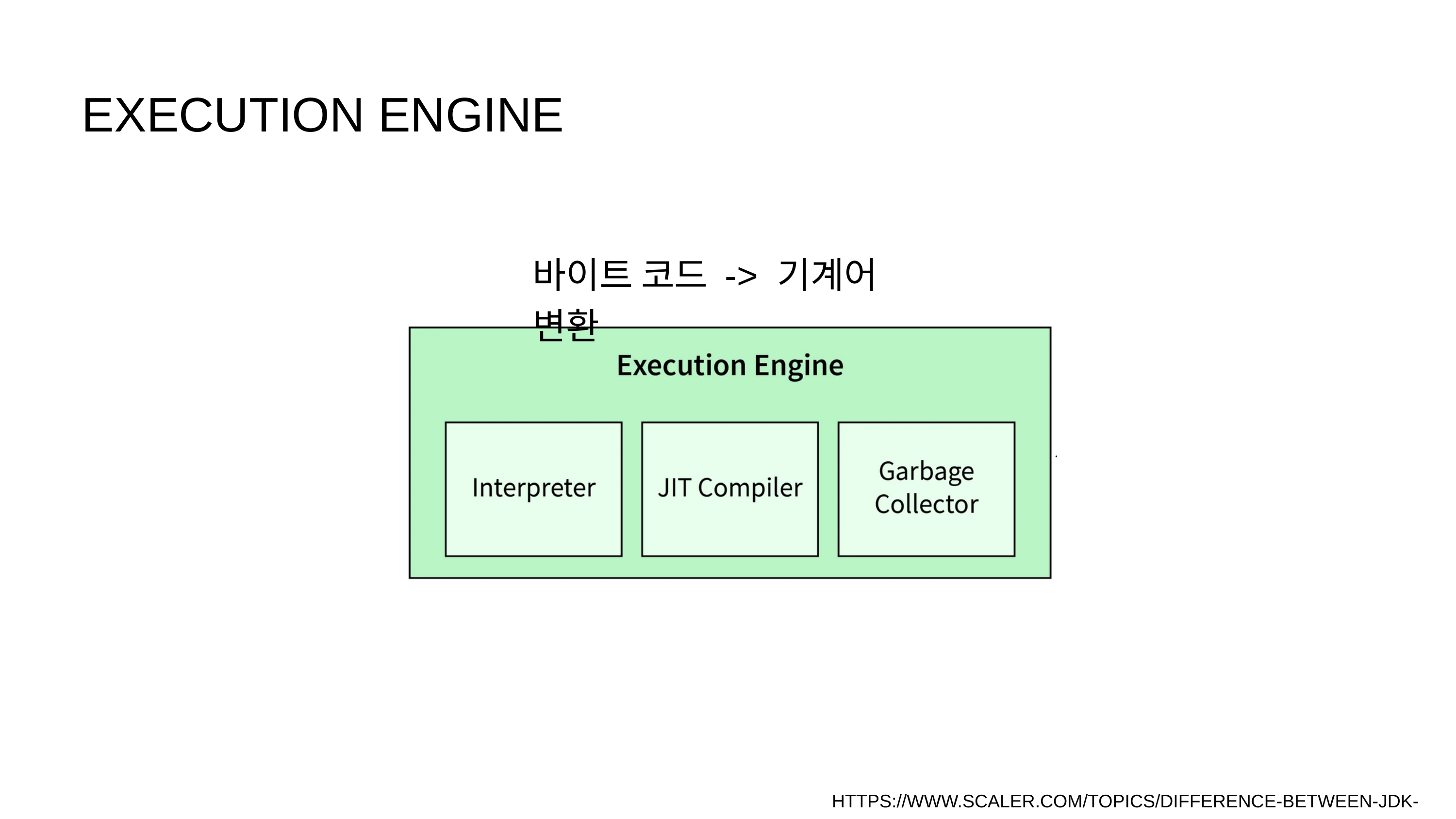

EXECUTION ENGINE
바이트 코드 -> 기계어 변환

HTTPS://WWW.SCALER.COM/TOPICS/DIFFERENCE-BETWEEN-JDK-JRE-AND-JVM/